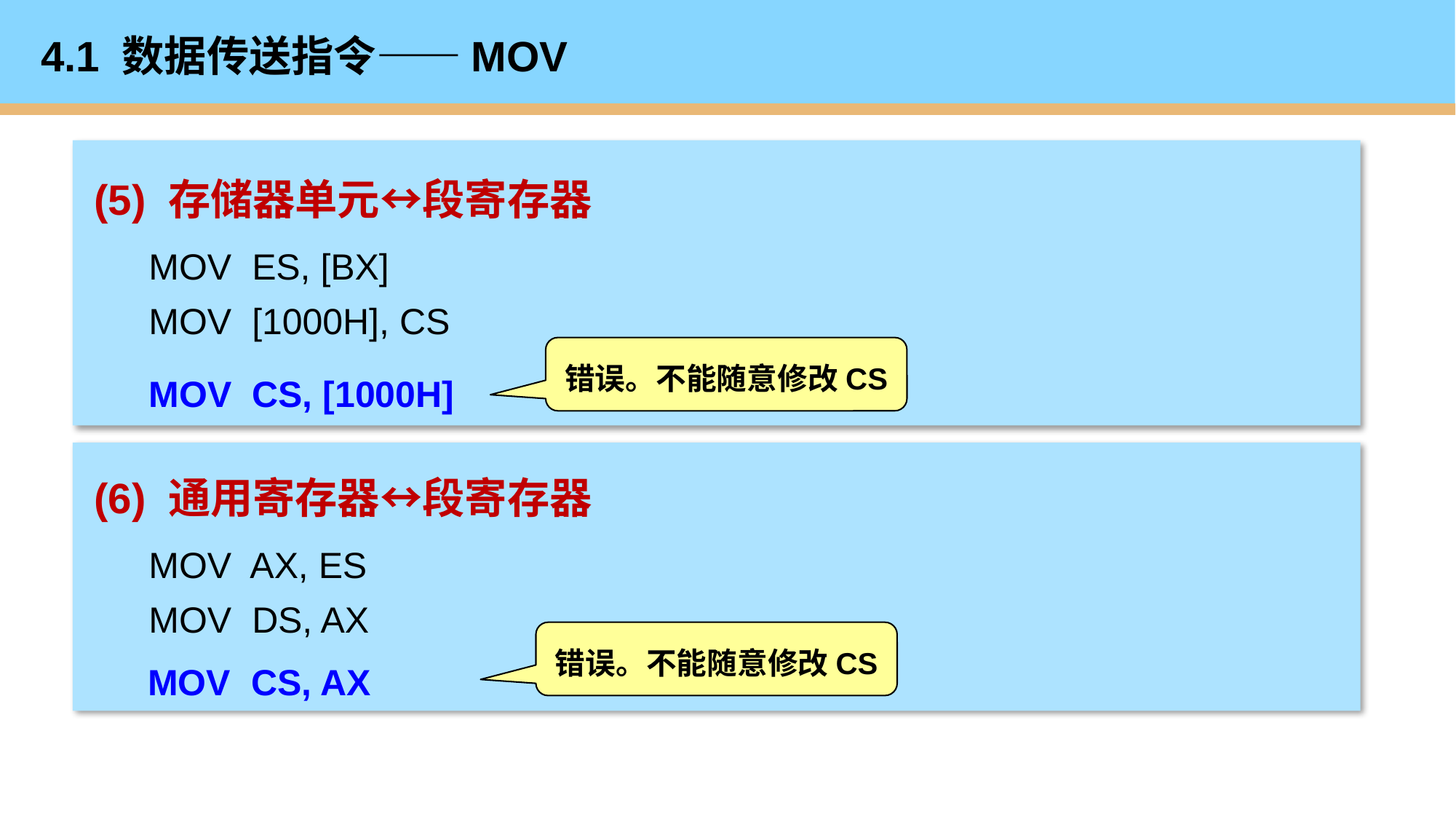

# 4.1 数据传送指令——MOV
(5) 存储器单元↔段寄存器
MOV  ES, [BX]
MOV  [1000H], CS

错误。不能随意修改CS
错误。不能随意修改CS
MOV  CS, [1000H]
MOV  CS, AX
(6) 通用寄存器↔段寄存器
MOV  AX, ES
MOV  DS, AX

70